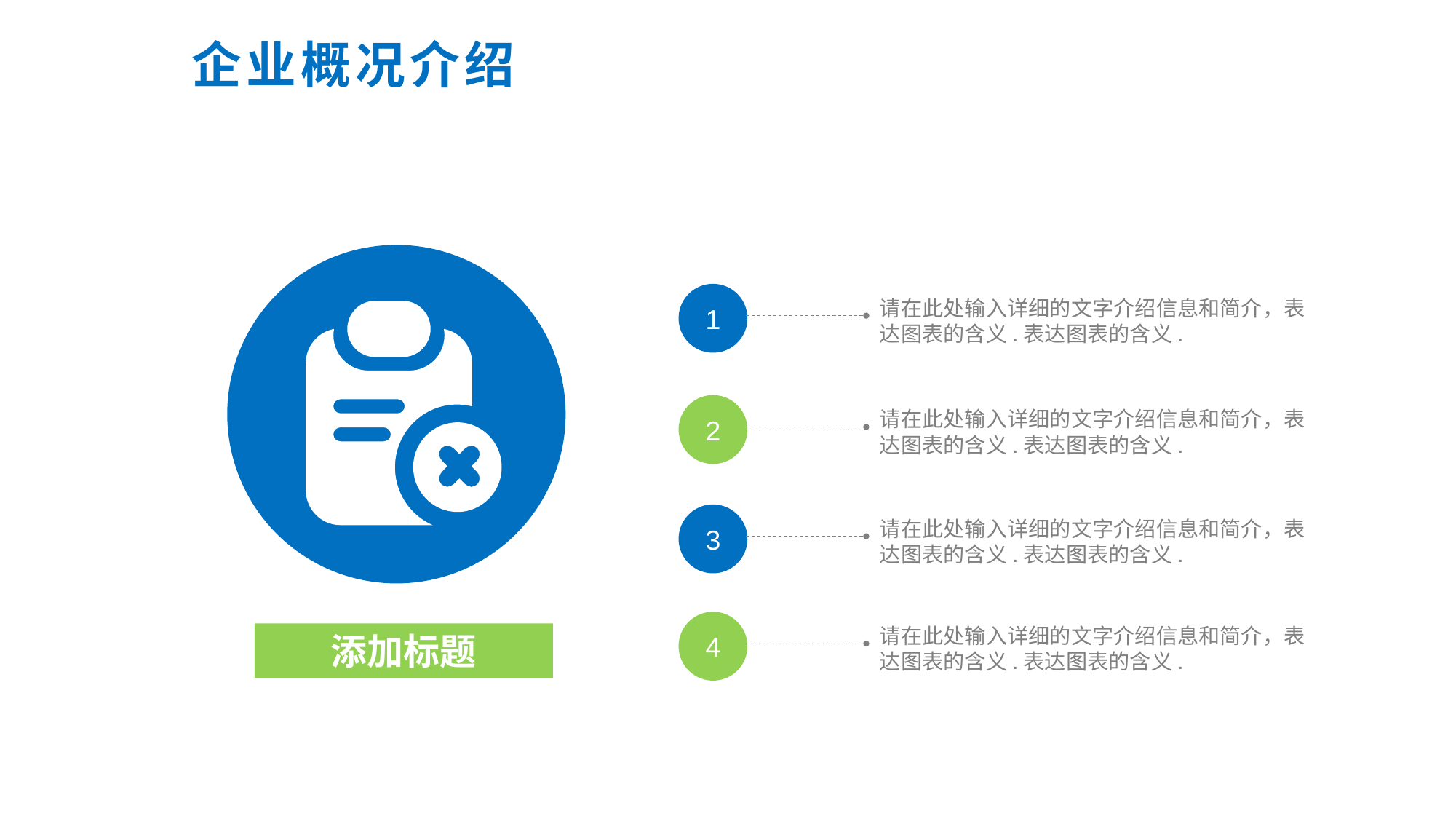

企业概况介绍

添加标题
1
请在此处输入详细的文字介绍信息和简介，表达图表的含义.表达图表的含义.

2
请在此处输入详细的文字介绍信息和简介，表达图表的含义.表达图表的含义.

3
请在此处输入详细的文字介绍信息和简介，表达图表的含义.表达图表的含义.

4
请在此处输入详细的文字介绍信息和简介，表达图表的含义.表达图表的含义.